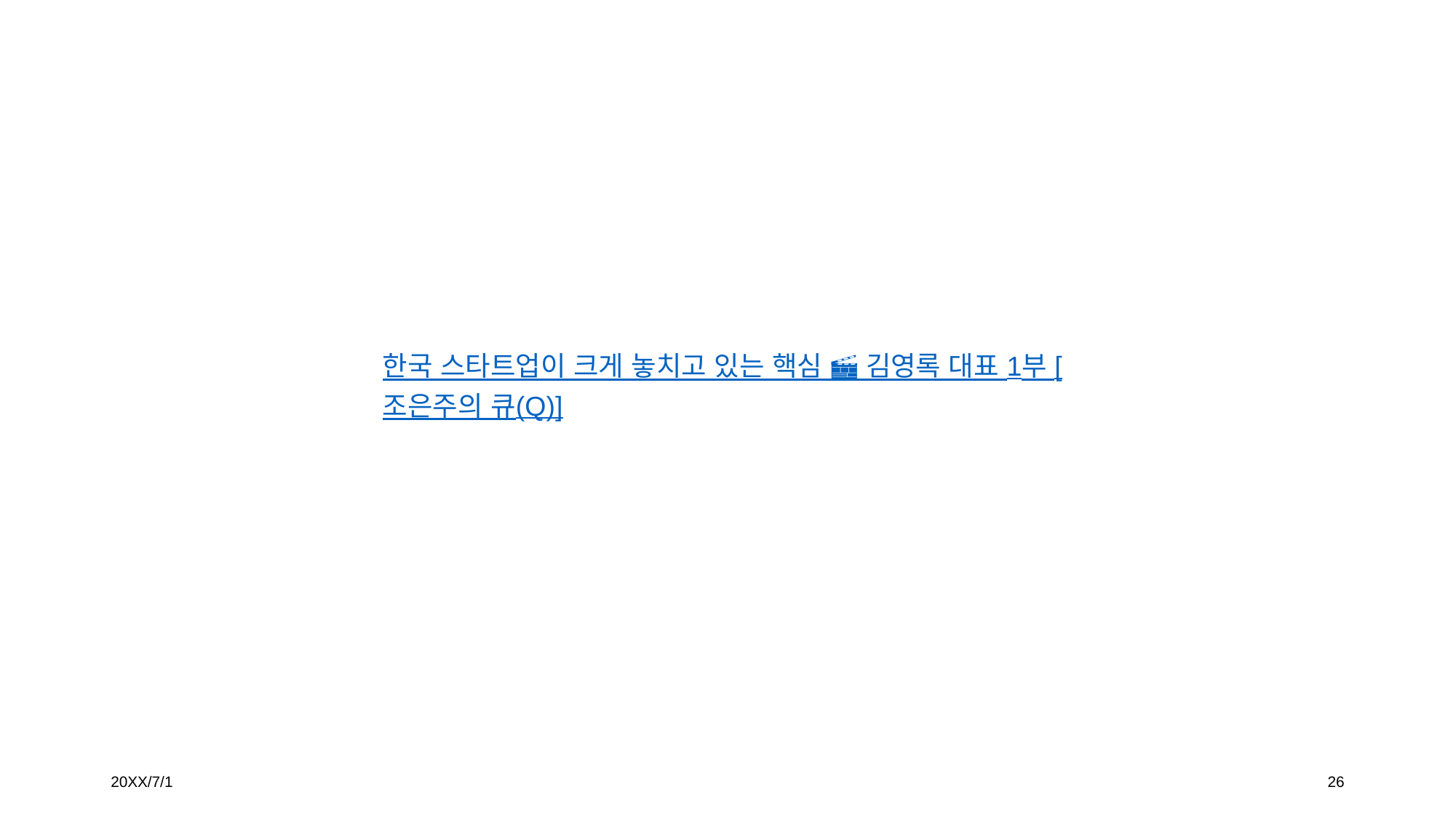

한국 스타트업이 크게 놓치고 있는 핵심 🎬 김영록 대표 1부 [조은주의 큐(Q)]
20XX/7/1
26